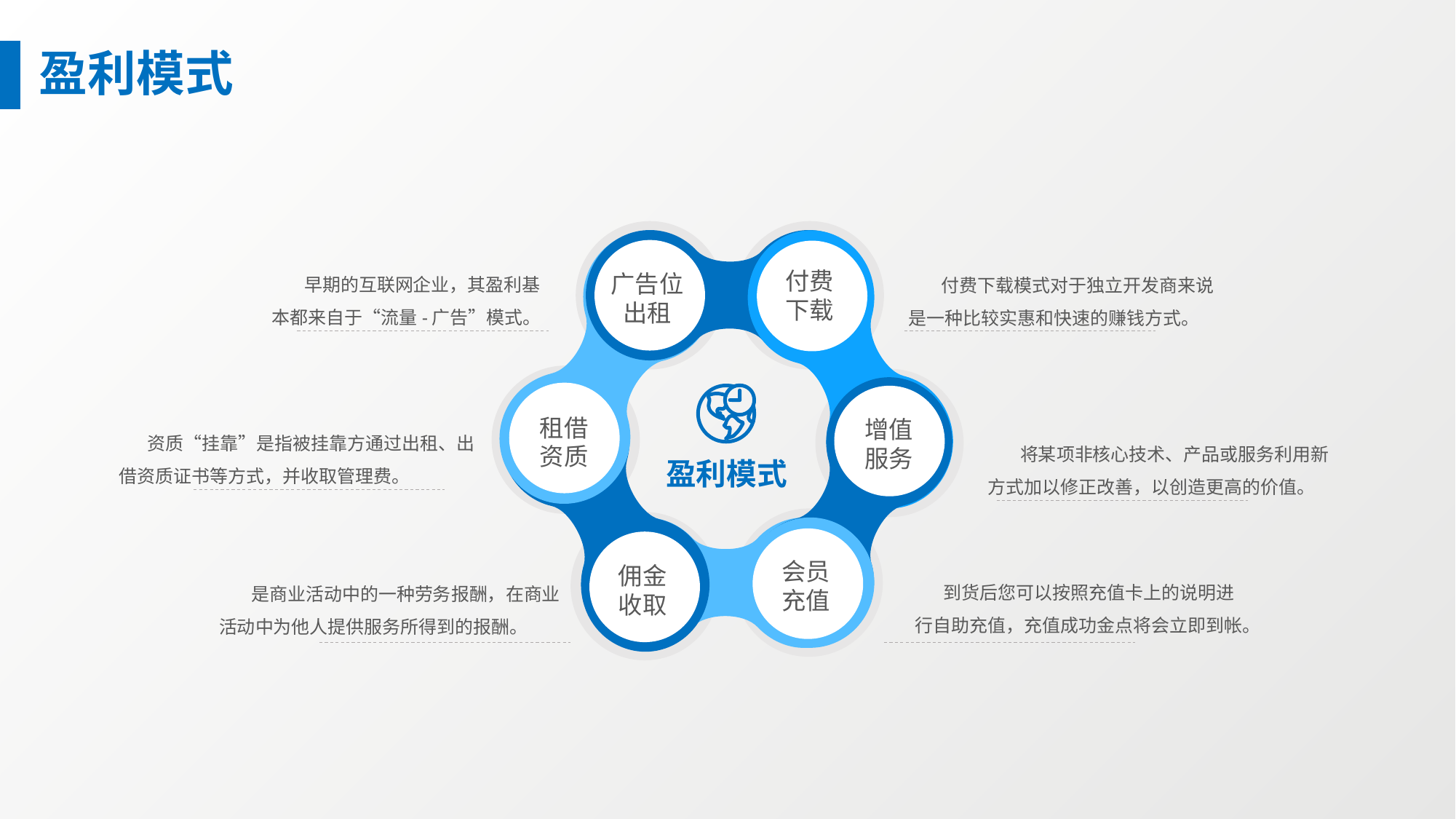

盈利模式

付费
下载
广告位出租
租借
资质
增值
服务
会员
充值
佣金
收取
       早期的互联网企业，其盈利基本都来自于“流量-广告”模式。
       付费下载模式对于独立开发商来说是一种比较实惠和快速的赚钱方式。

盈利模式
      资质“挂靠”是指被挂靠方通过出租、出借资质证书等方式，并收取管理费。
       将某项非核心技术、产品或服务利用新方式加以修正改善，以创造更高的价值。
      到货后您可以按照充值卡上的说明进行自助充值，充值成功金点将会立即到帐。
       是商业活动中的一种劳务报酬，在商业活动中为他人提供服务所得到的报酬。